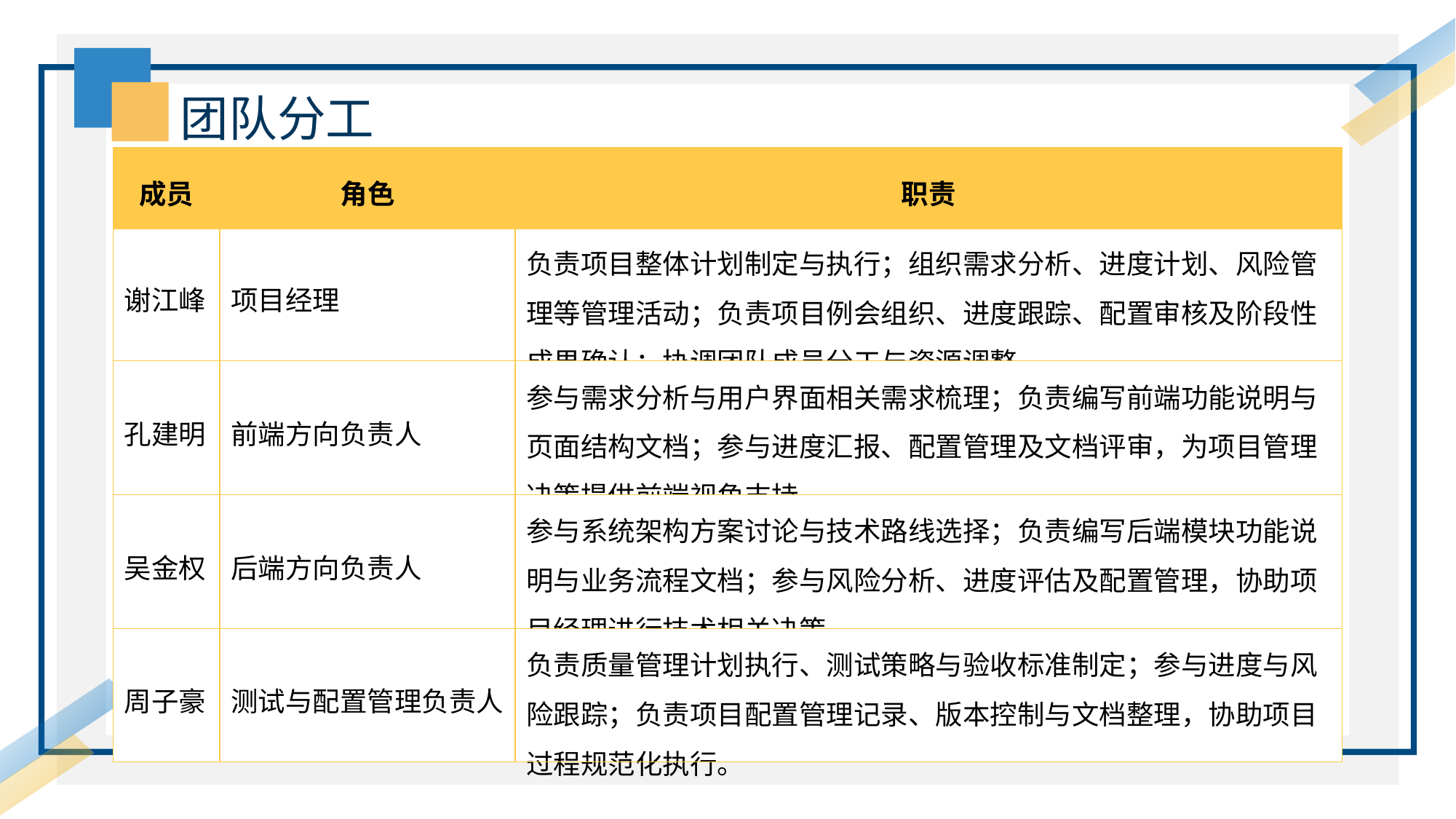

团队分工
| 成员 | 角色 | 职责 |
| --- | --- | --- |
| 谢江峰 | 项目经理 | 负责项目整体计划制定与执行；组织需求分析、进度计划、风险管理等管理活动；负责项目例会组织、进度跟踪、配置审核及阶段性成果确认；协调团队成员分工与资源调整。 |
| 孔建明 | 前端方向负责人 | 参与需求分析与用户界面相关需求梳理；负责编写前端功能说明与页面结构文档；参与进度汇报、配置管理及文档评审，为项目管理决策提供前端视角支持。 |
| 吴金权 | 后端方向负责人 | 参与系统架构方案讨论与技术路线选择；负责编写后端模块功能说明与业务流程文档；参与风险分析、进度评估及配置管理，协助项目经理进行技术相关决策。 |
| 周子豪 | 测试与配置管理负责人 | 负责质量管理计划执行、测试策略与验收标准制定；参与进度与风险跟踪；负责项目配置管理记录、版本控制与文档整理，协助项目过程规范化执行。 |